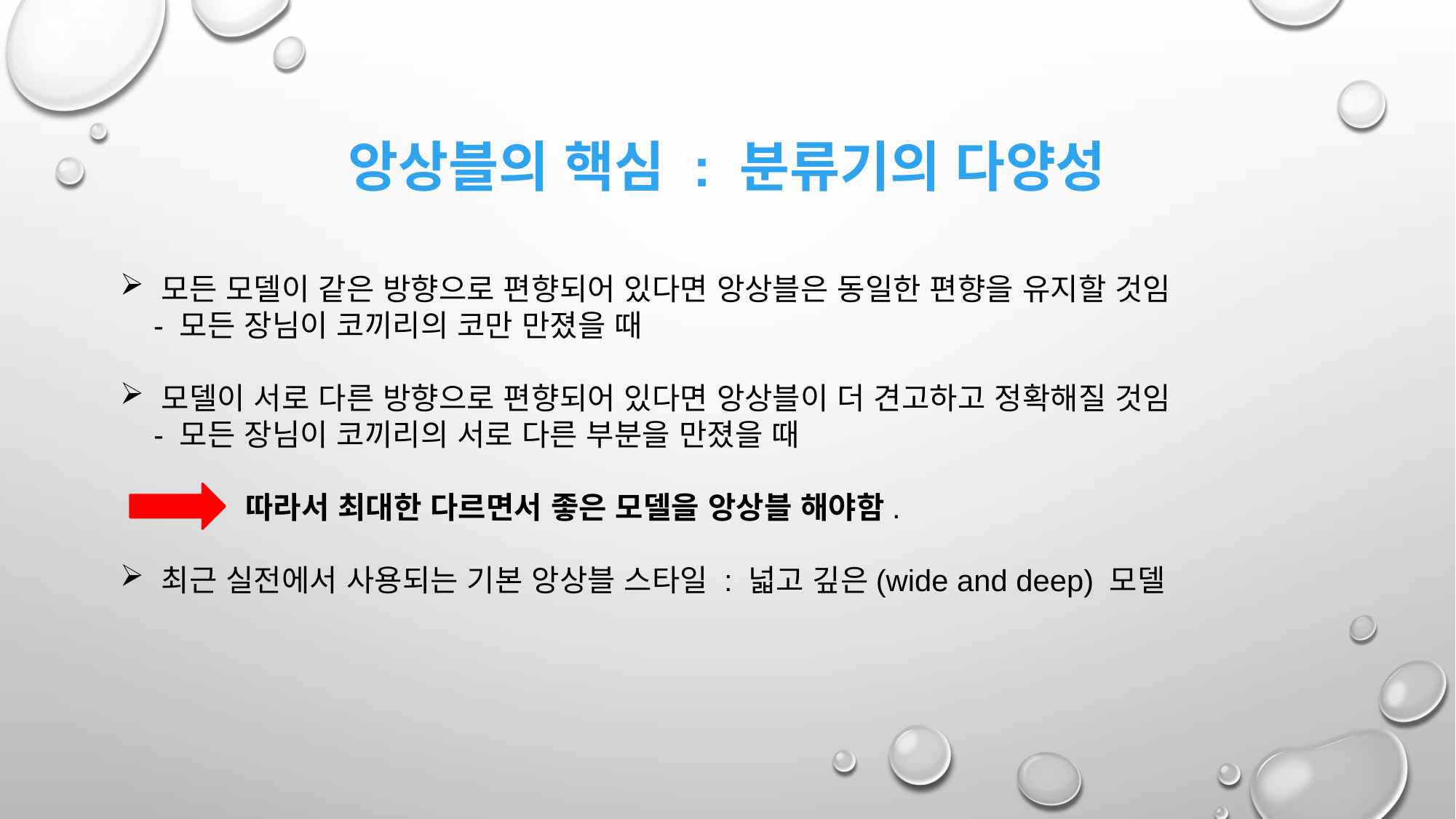

# 앙상블의 핵심 : 분류기의 다양성
모든 모델이 같은 방향으로 편향되어 있다면 앙상블은 동일한 편향을 유지할 것임
    - 모든 장님이 코끼리의 코만 만졌을 때

모델이 서로 다른 방향으로 편향되어 있다면 앙상블이 더 견고하고 정확해질 것임
    - 모든 장님이 코끼리의 서로 다른 부분을 만졌을 때

	 따라서 최대한 다르면서 좋은 모델을 앙상블 해야함.

최근 실전에서 사용되는 기본 앙상블 스타일 : 넓고 깊은(wide and deep) 모델